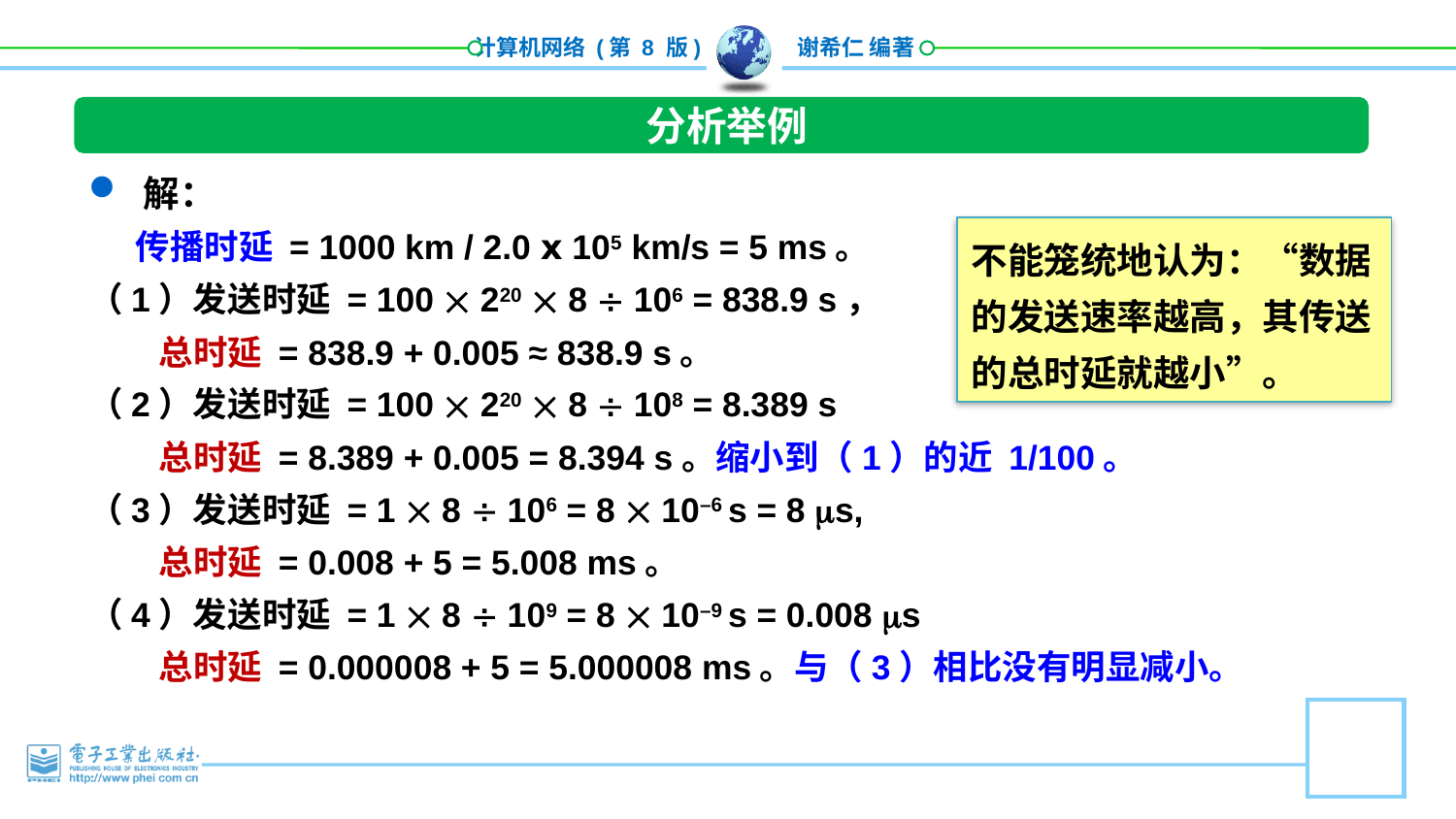

分析举例
解：
     传播时延 = 1000 km / 2.0 ⅹ 105 km/s = 5 ms。
（1）发送时延 = 100 × 220 × 8 ÷ 106 = 838.9 s，
        总时延 = 838.9 + 0.005 ≈ 838.9 s。
（2）发送时延 = 100 × 220 × 8 ÷ 108 = 8.389 s
        总时延 = 8.389 + 0.005 = 8.394 s。缩小到（1）的近 1/100。
（3）发送时延 = 1 × 8 ÷ 106 = 8 × 10–6 s = 8 μs,
        总时延 = 0.008 + 5 = 5.008 ms。
（4）发送时延 = 1 × 8 ÷ 109 = 8 × 10–9 s = 0.008 μs
        总时延 = 0.000008 + 5 = 5.000008 ms。与（3）相比没有明显减小。
不能笼统地认为：“数据的发送速率越高，其传送的总时延就越小”。